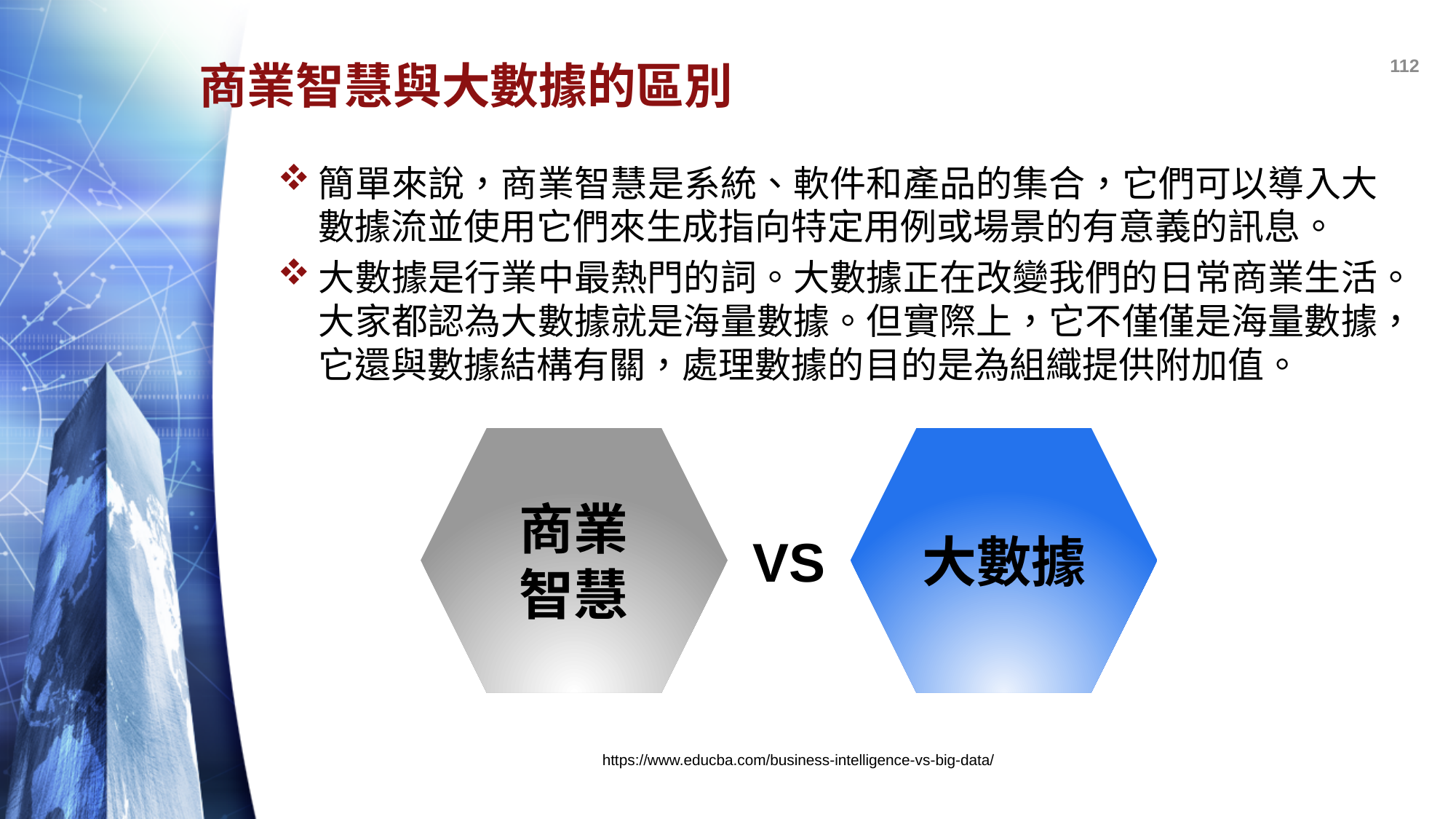

112
# 商業智慧與大數據的區別
簡單來說，商業智慧是系統、軟件和產品的集合，它們可以導入大數據流並使用它們來生成指向特定用例或場景的有意義的訊息。
大數據是行業中最熱門的詞。大數據正在改變我們的日常商業生活。大家都認為大數據就是海量數據。但實際上，它不僅僅是海量數據，它還與數據結構有關，處理數據的目的是為組織提供附加值。
商業
智慧
大數據
VS
https://www.educba.com/business-intelligence-vs-big-data/